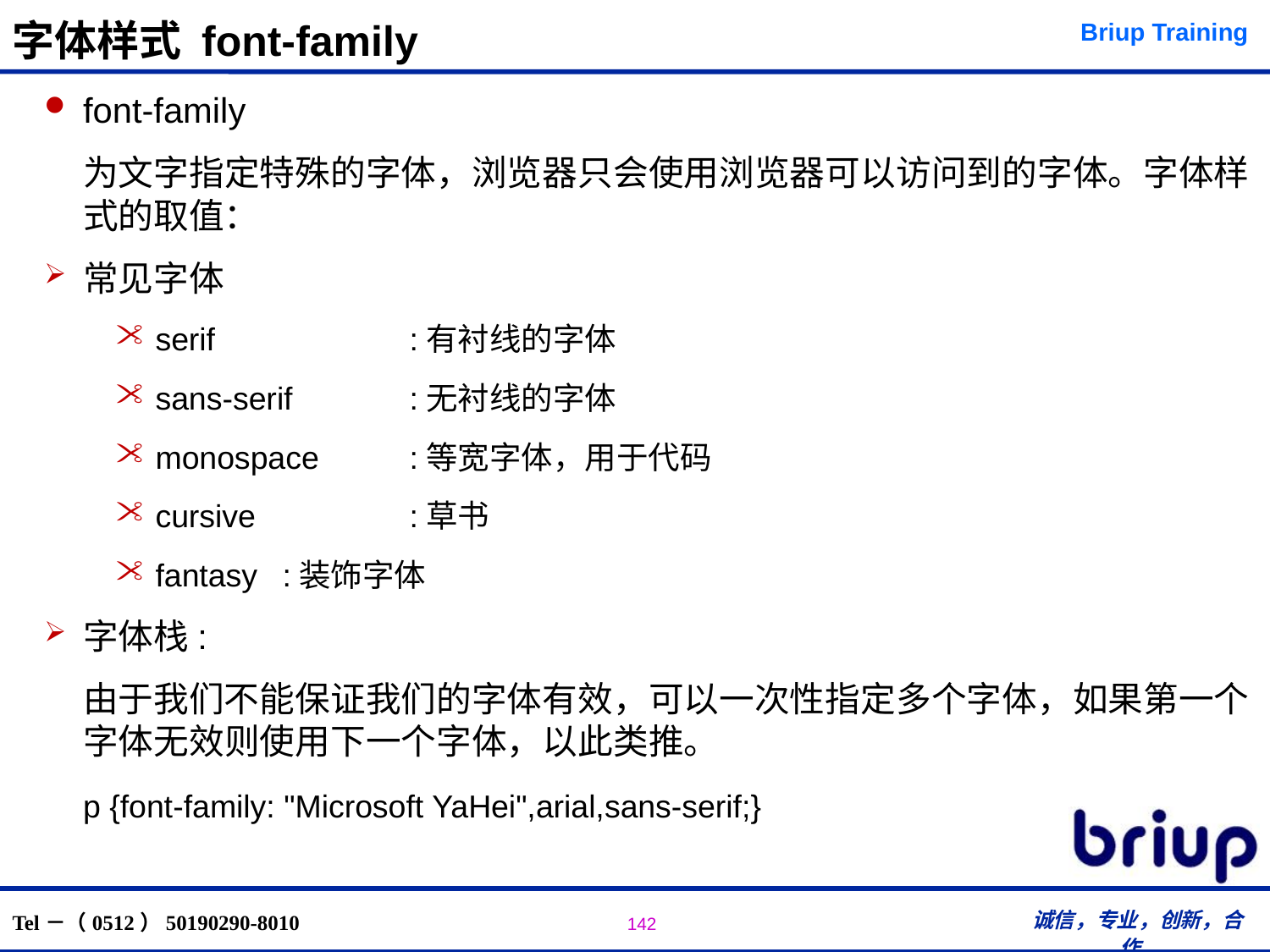

# 字体样式 font-family
font-family
	为文字指定特殊的字体，浏览器只会使用浏览器可以访问到的字体。字体样式的取值：
常见字体
serif 		:有衬线的字体
sans-serif	:无衬线的字体
monospace	:等宽字体，用于代码
cursive 		:草书
fantasy 	:装饰字体
字体栈:
	由于我们不能保证我们的字体有效，可以一次性指定多个字体，如果第一个字体无效则使用下一个字体，以此类推。
	p {font-family: "Microsoft YaHei",arial,sans-serif;}